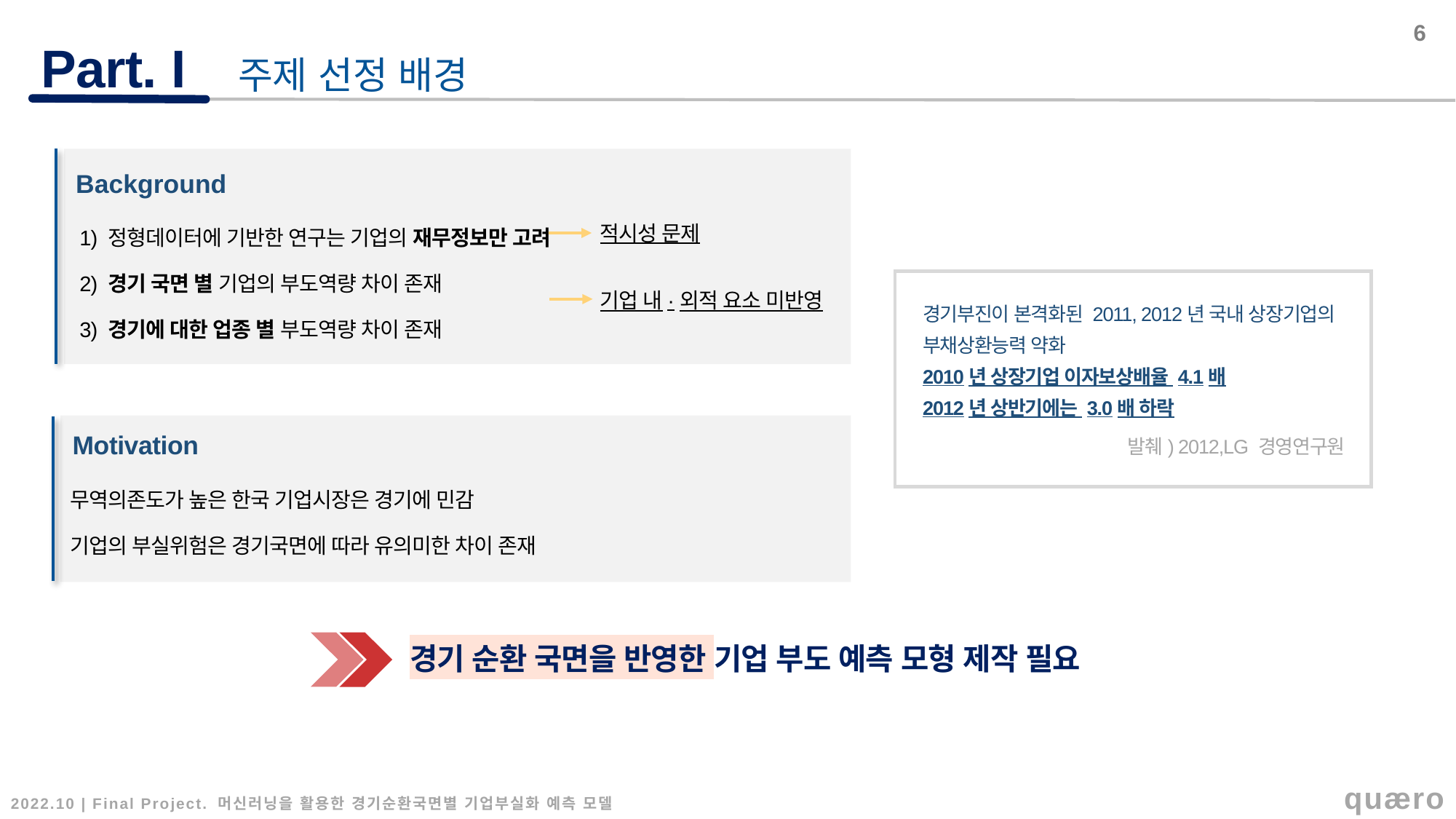

6
주제 선정 배경
Background
1) 정형데이터에 기반한 연구는 기업의 재무정보만 고려
2) 경기 국면 별 기업의 부도역량 차이 존재
3) 경기에 대한 업종 별 부도역량 차이 존재

적시성 문제
기업 내·외적 요소 미반영

경기부진이 본격화된 2011, 2012년 국내 상장기업의
부채상환능력 약화
2010년 상장기업 이자보상배율 4.1배
2012년 상반기에는 3.0배 하락
발췌) 2012,LG 경영연구원

Motivation
무역의존도가 높은 한국 기업시장은 경기에 민감
기업의 부실위험은 경기국면에 따라 유의미한 차이 존재

경기 순환 국면을 반영한 기업 부도 예측 모형 제작 필요